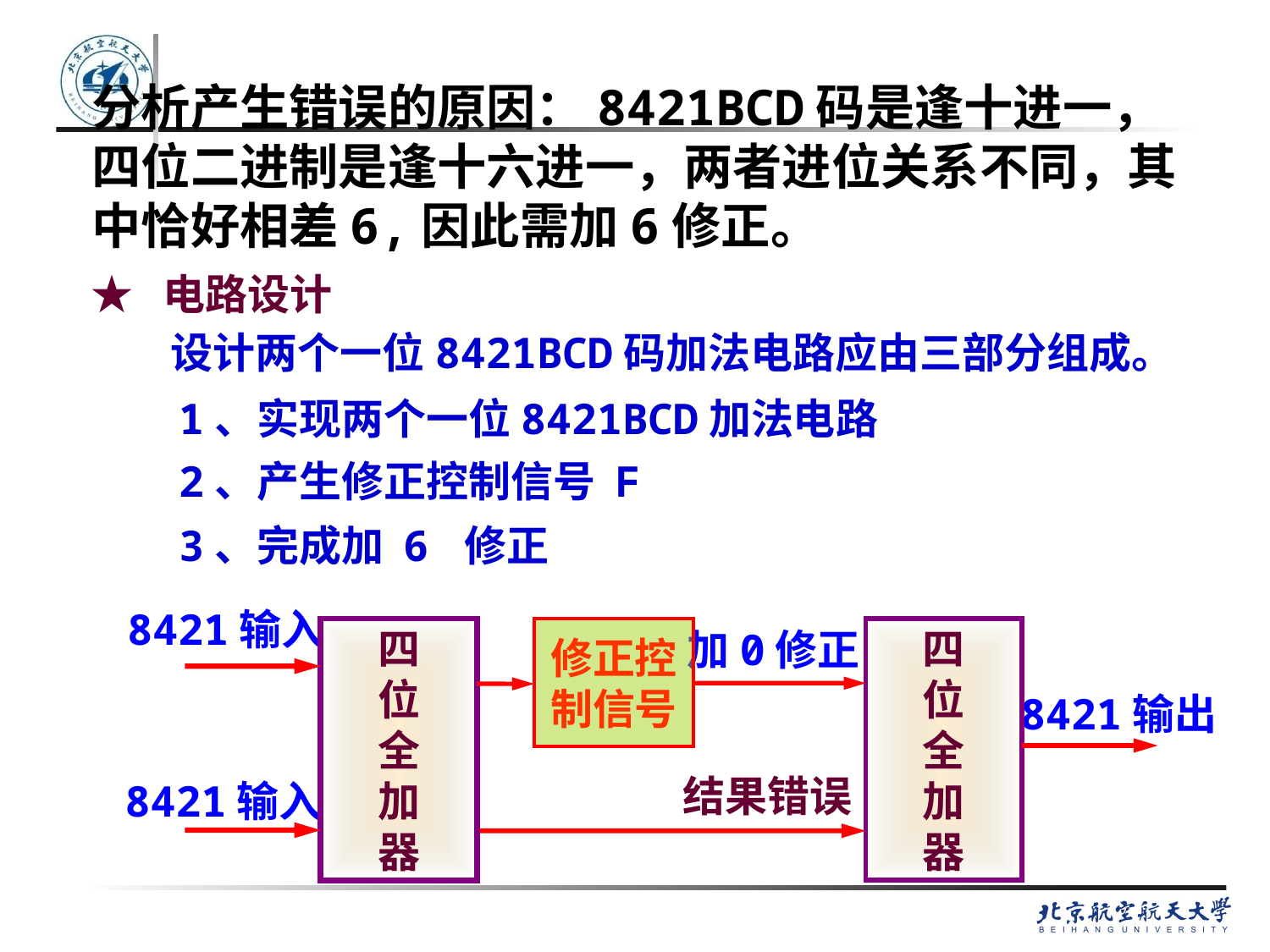

分析产生错误的原因：8421BCD码是逢十进一，四位二进制是逢十六进一，两者进位关系不同，其中恰好相差6,因此需加6修正。
★  电路设计
设计两个一位8421BCD码加法电路应由三部分组成。
1、实现两个一位8421BCD加法电路
2、产生修正控制信号 F
3、完成加 6 修正
8421输入
四
位
全
加
器

8421输入

加6修正
加0修正
修正控
制信号

四
位
全
加
器
8421输出

结果错误
结果正确